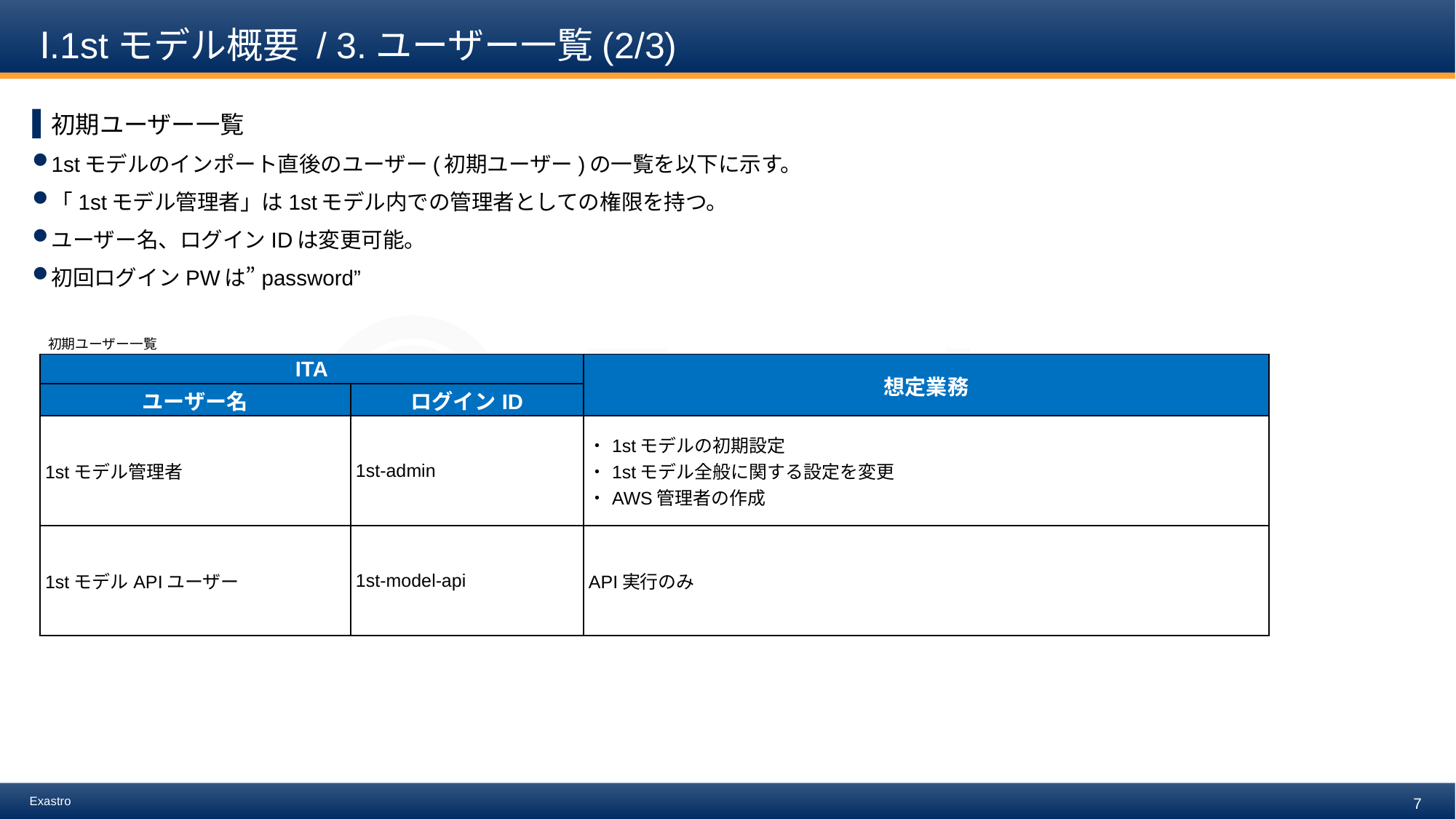

# Ⅰ.1stモデル概要 / 3.ユーザー一覧(2/3)
初期ユーザー一覧
1stモデルのインポート直後のユーザー(初期ユーザー)の一覧を以下に示す。
「1stモデル管理者」は1stモデル内での管理者としての権限を持つ。
ユーザー名、ログインIDは変更可能。
初回ログインPWは”password”

初期ユーザー一覧
| ITA |  | 想定業務 |
| --- | --- | --- |
| ユーザー名 | ログインID |  |
| 1stモデル管理者 | 1st-admin | ・1stモデルの初期設定 ・1stモデル全般に関する設定を変更 ・AWS管理者の作成 |
| 1stモデルAPIユーザー | 1st-model-api | API実行のみ |